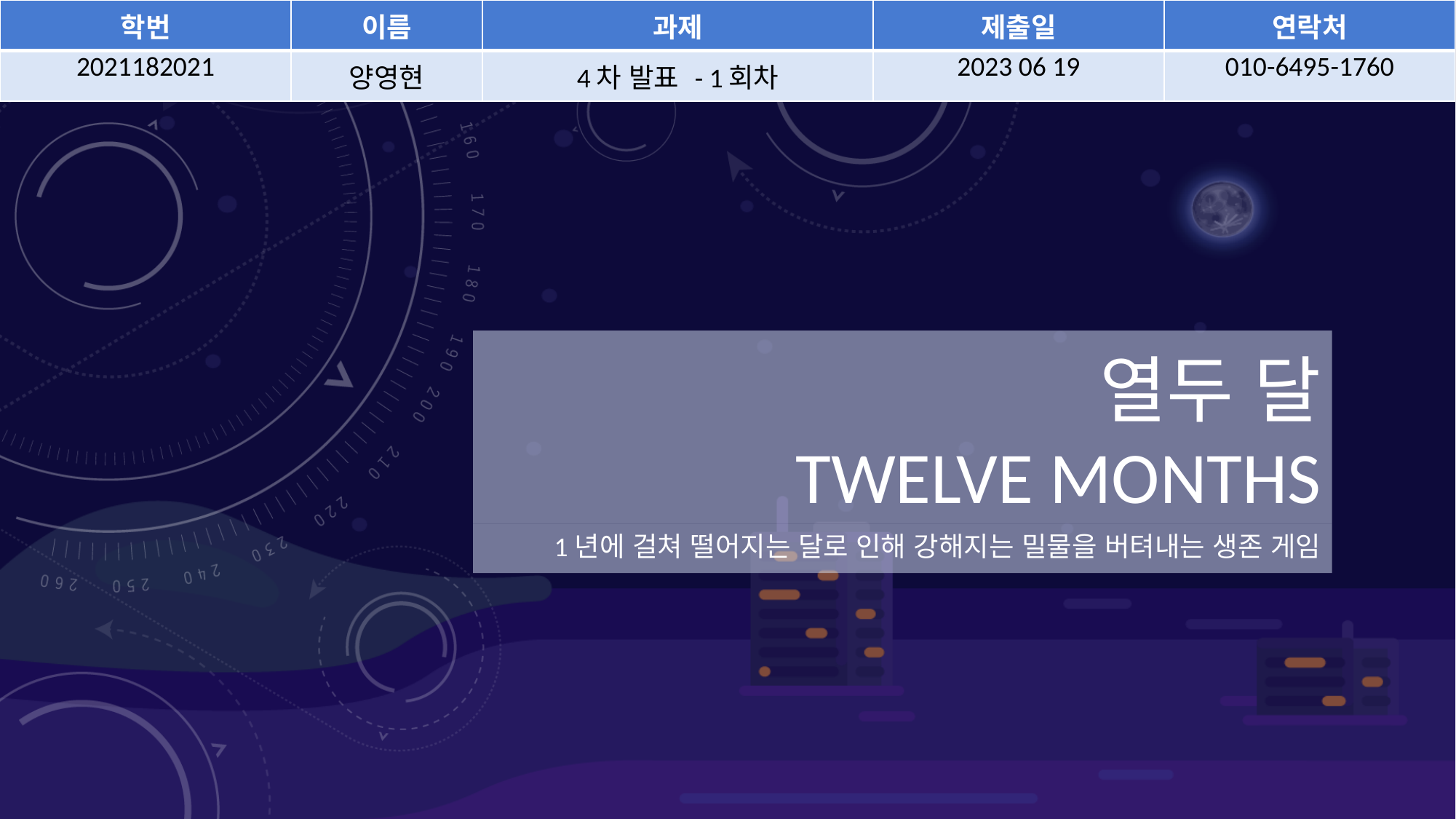

| 학번 | 이름 | 과제 | 제출일 | 연락처 |
| --- | --- | --- | --- | --- |
| 2021182021 | 양영현 | 4차 발표 - 1회차 | 2023 06 19 | 010-6495-1760 |
# 열두 달 Twelve Months
1년에 걸쳐 떨어지는 달로 인해 강해지는 밀물을 버텨내는 생존 게임